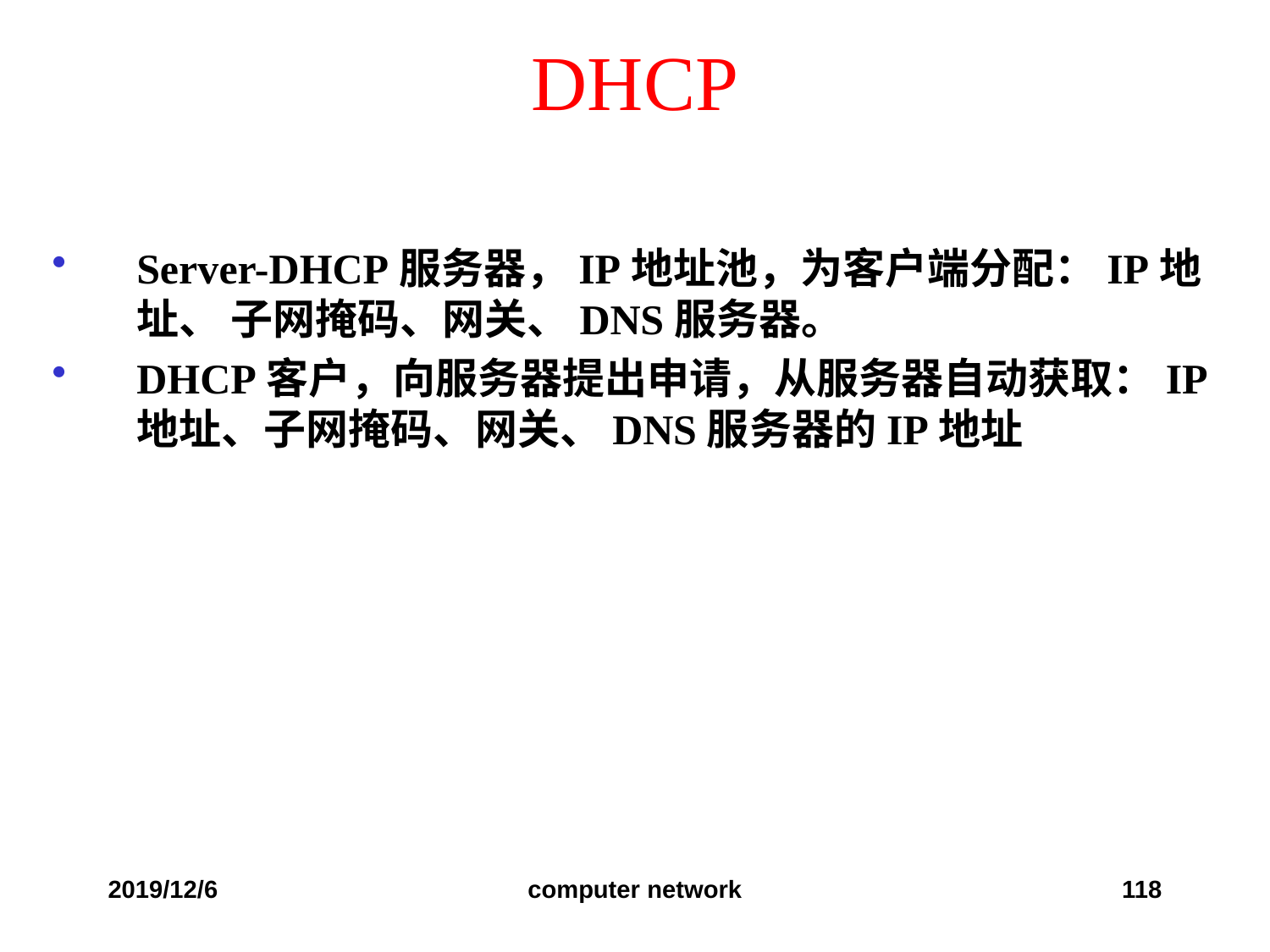

# DHCP
Server-DHCP服务器，IP地址池，为客户端分配：IP地址、 子网掩码、网关、DNS服务器。
DHCP客户，向服务器提出申请，从服务器自动获取：IP地址、子网掩码、网关、DNS服务器的IP地址
2019/12/6
computer network
118